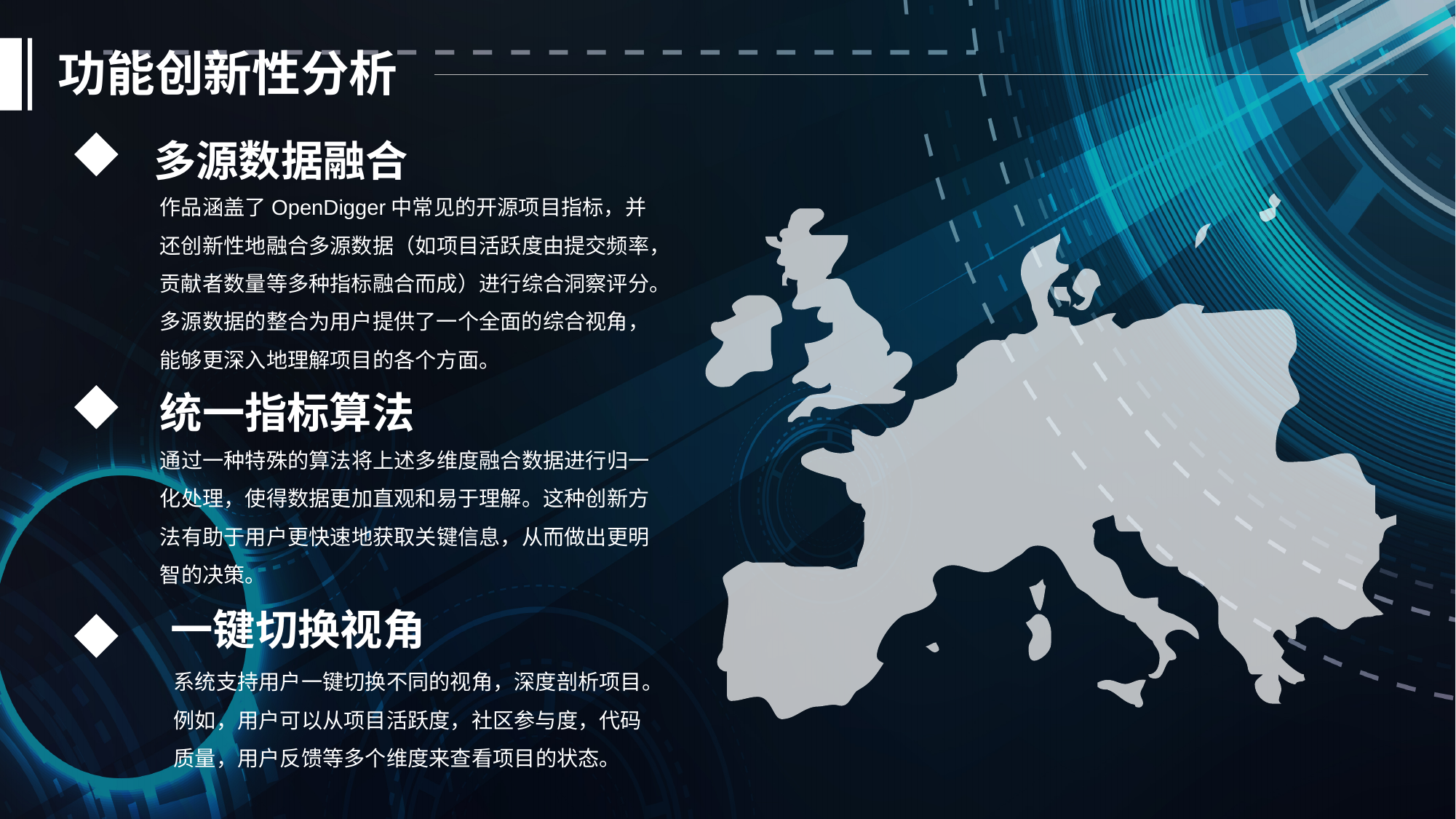

功能创新性分析
多源数据融合

作品涵盖了OpenDigger中常见的开源项目指标，并还创新性地融合多源数据（如项目活跃度由提交频率，贡献者数量等多种指标融合而成）进行综合洞察评分。多源数据的整合为用户提供了一个全面的综合视角，能够更深入地理解项目的各个方面。

统一指标算法

通过一种特殊的算法将上述多维度融合数据进行归一化处理，使得数据更加直观和易于理解。这种创新方法有助于用户更快速地获取关键信息，从而做出更明智的决策。
一键切换视角

系统支持用户一键切换不同的视角，深度剖析项目。例如，用户可以从项目活跃度，社区参与度，代码质量，用户反馈等多个维度来查看项目的状态。